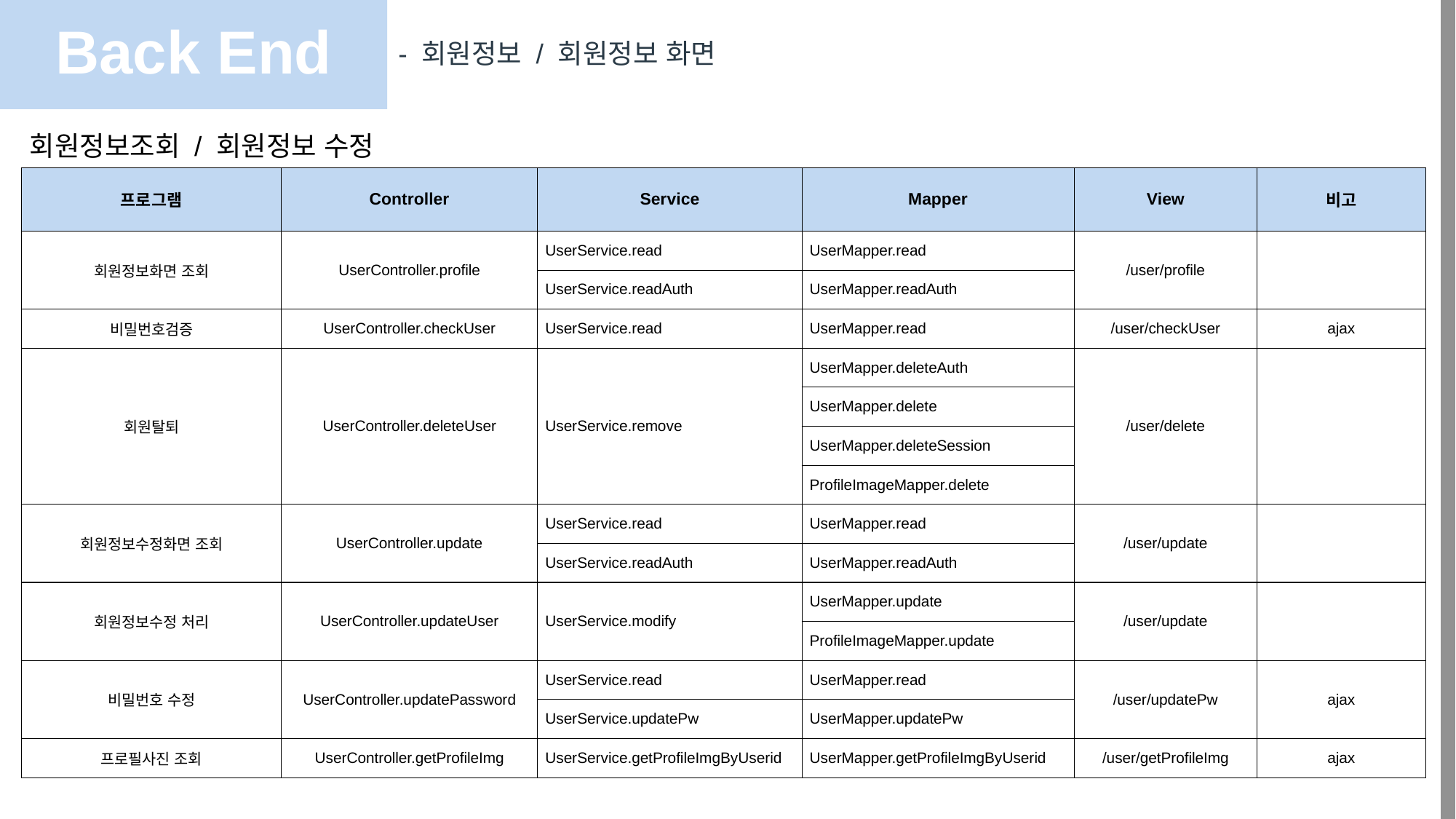

Back End
- 회원정보 / 회원정보 화면
회원정보조회 / 회원정보 수정
| 프로그램 | Controller | Service | Mapper | View | 비고 |
| --- | --- | --- | --- | --- | --- |
| 회원정보화면 조회 | UserController.profile | UserService.read | UserMapper.read | /user/profile |  |
|  |  | UserService.readAuth | UserMapper.readAuth |  |  |
| 비밀번호검증 | UserController.checkUser | UserService.read | UserMapper.read | /user/checkUser | ajax |
| 회원탈퇴 | UserController.deleteUser | UserService.remove | UserMapper.deleteAuth | /user/delete |  |
|  |  |  | UserMapper.delete |  |  |
|  |  |  | UserMapper.deleteSession |  |  |
|  |  |  | ProfileImageMapper.delete |  |  |
| 회원정보수정화면 조회 | UserController.update | UserService.read | UserMapper.read | /user/update |  |
|  |  | UserService.readAuth | UserMapper.readAuth |  |  |
| 회원정보수정 처리 | UserController.updateUser | UserService.modify | UserMapper.update | /user/update |  |
|  |  |  | ProfileImageMapper.update |  |  |
| 비밀번호 수정 | UserController.updatePassword | UserService.read | UserMapper.read | /user/updatePw | ajax |
|  |  | UserService.updatePw | UserMapper.updatePw |  |  |
| 프로필사진 조회 | UserController.getProfileImg | UserService.getProfileImgByUserid | UserMapper.getProfileImgByUserid | /user/getProfileImg | ajax |